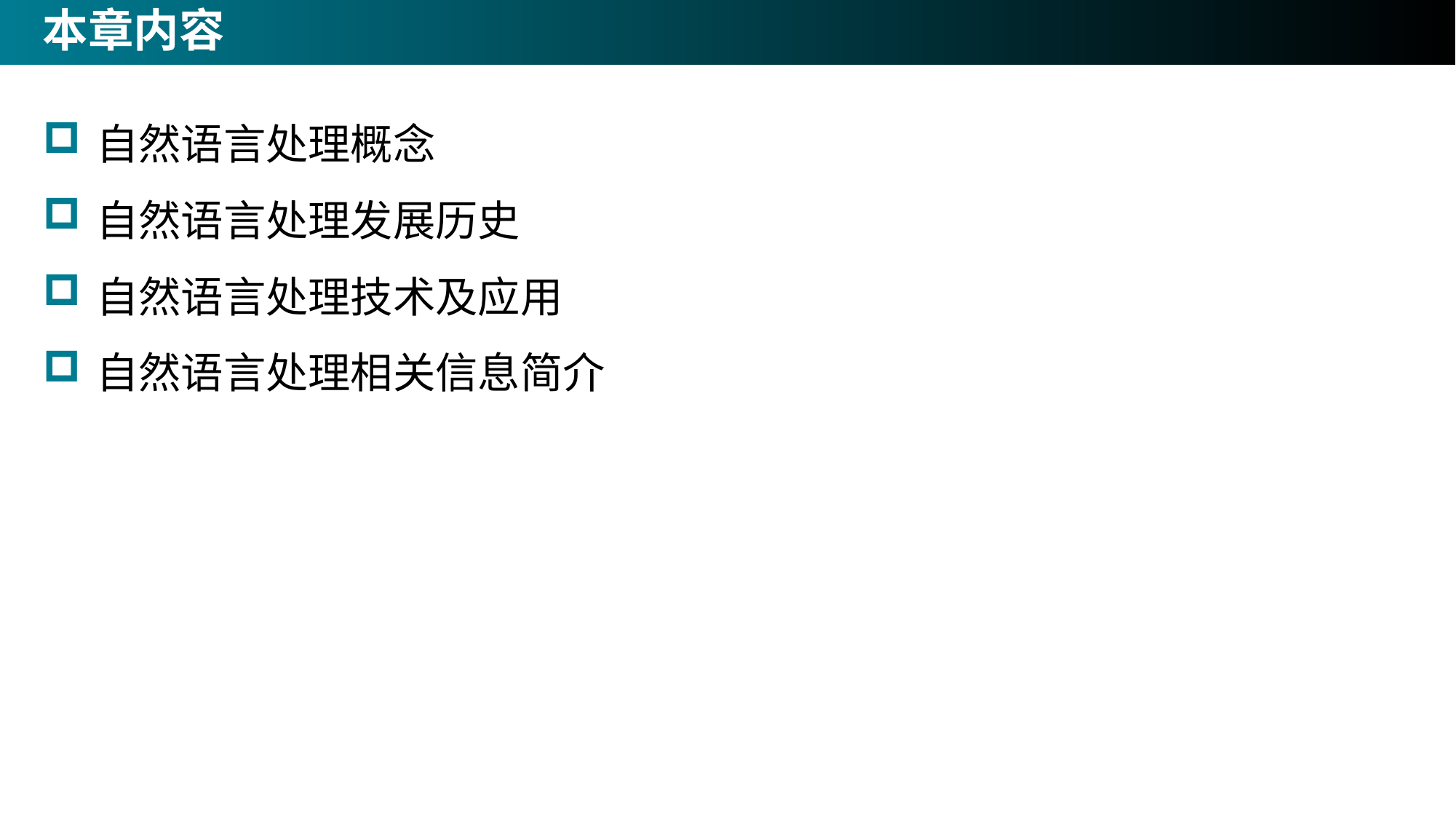

# 本章内容
自然语言处理概念
自然语言处理发展历史
自然语言处理技术及应用
自然语言处理相关信息简介